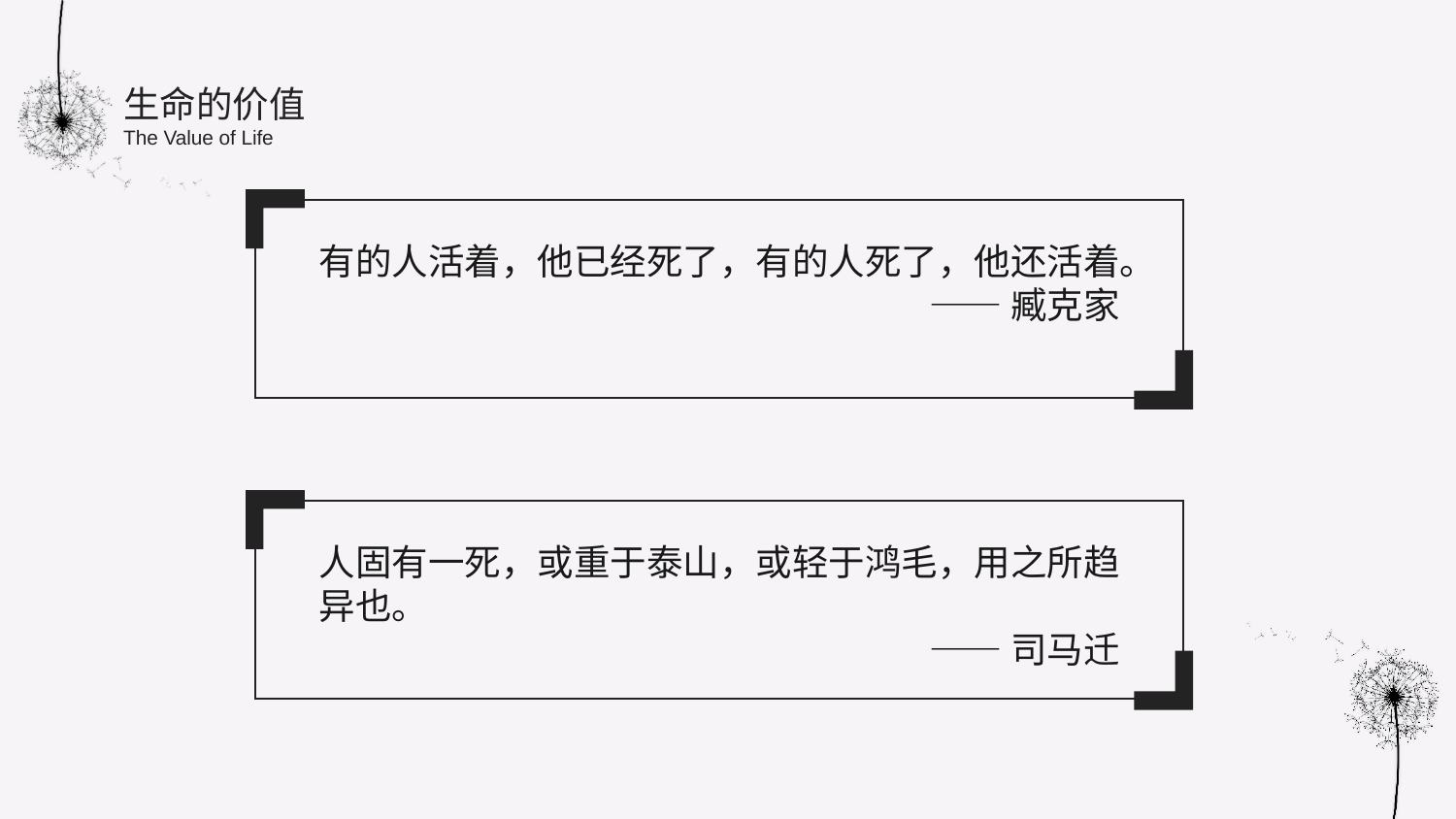

生命的价值
The Value of Life

有的人活着，他已经死了，有的人死了，他还活着。
——臧克家

人固有一死，或重于泰山，或轻于鸿毛，用之所趋异也。
——司马迁